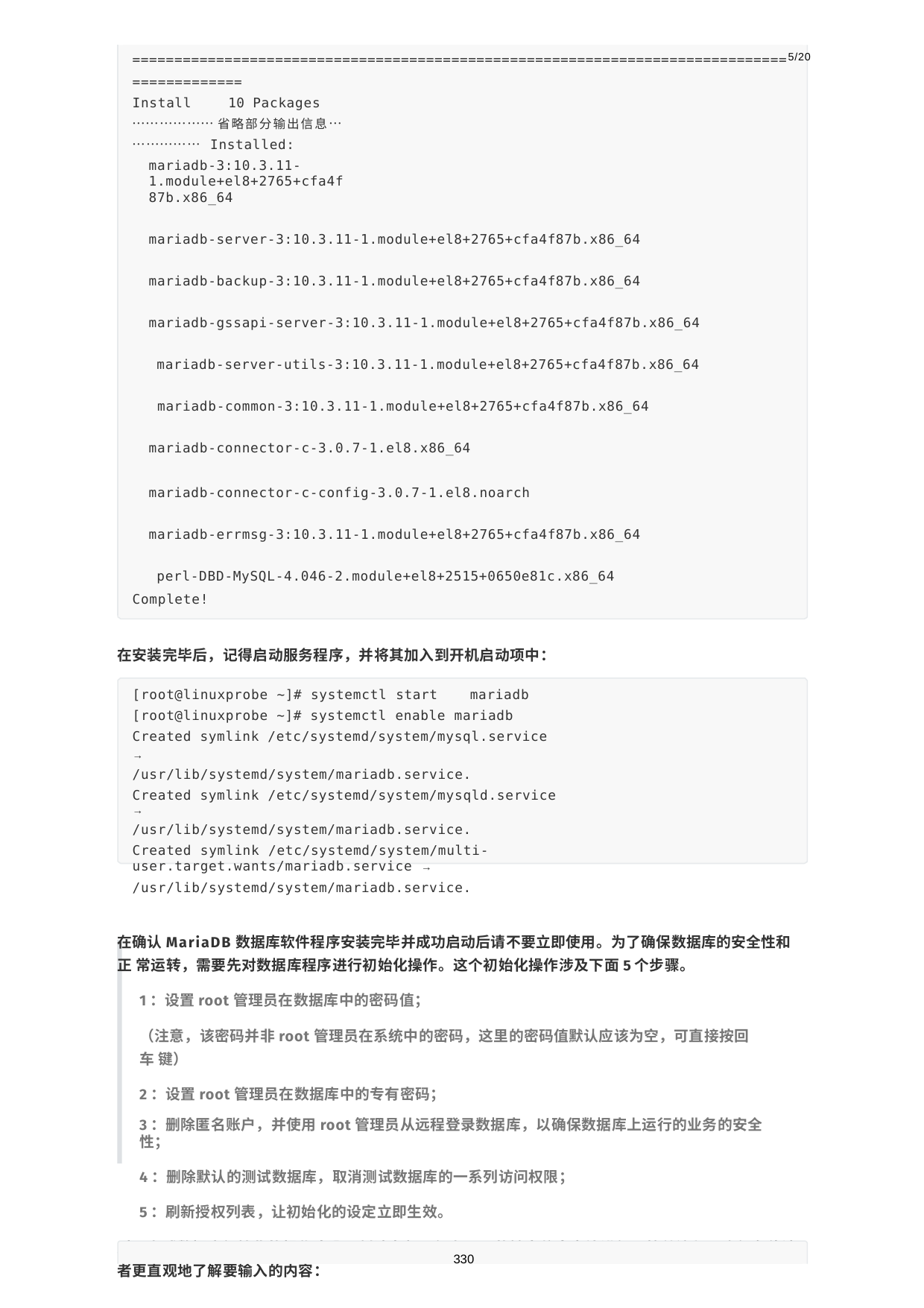

==============================================================================5/20
=============
Install	10 Packages
………………省略部分输出信息………………  Installed:
mariadb-3:10.3.11-1.module+el8+2765+cfa4f87b.x86_64
mariadb-server-3:10.3.11-1.module+el8+2765+cfa4f87b.x86_64  mariadb-backup-3:10.3.11-1.module+el8+2765+cfa4f87b.x86_64  mariadb-gssapi-server-3:10.3.11-1.module+el8+2765+cfa4f87b.x86_64  mariadb-server-utils-3:10.3.11-1.module+el8+2765+cfa4f87b.x86_64  mariadb-common-3:10.3.11-1.module+el8+2765+cfa4f87b.x86_64  mariadb-connector-c-3.0.7-1.el8.x86_64

mariadb-connector-c-config-3.0.7-1.el8.noarch
mariadb-errmsg-3:10.3.11-1.module+el8+2765+cfa4f87b.x86_64  perl-DBD-MySQL-4.046-2.module+el8+2515+0650e81c.x86_64

Complete!

在安装完毕后，记得启动服务程序，并将其加入到开机启动项中：

[root@linuxprobe ~]# systemctl start	mariadb  [root@linuxprobe ~]# systemctl enable mariadb  Created symlink /etc/systemd/system/mysql.service →
/usr/lib/systemd/system/mariadb.service.
Created symlink /etc/systemd/system/mysqld.service →
/usr/lib/systemd/system/mariadb.service.
Created symlink /etc/systemd/system/multi-user.target.wants/mariadb.service →
/usr/lib/systemd/system/mariadb.service.

在确认MariaDB数据库软件程序安装完毕并成功启动后请不要立即使用。为了确保数据库的安全性和正 常运转，需要先对数据库程序进行初始化操作。这个初始化操作涉及下面5个步骤。
1：设置root管理员在数据库中的密码值；
（注意，该密码并非root管理员在系统中的密码，这里的密码值默认应该为空，可直接按回车 键）
2：设置root管理员在数据库中的专有密码；

3：删除匿名账户，并使用root管理员从远程登录数据库，以确保数据库上运行的业务的安全性；
4：删除默认的测试数据库，取消测试数据库的一系列访问权限；
5：刷新授权列表，让初始化的设定立即生效。
对于上述数据库初始化的操作步骤，刘遄老师已经在下面的输出信息旁边进行了简单注释，确保各位读 者更直观地了解要输入的内容：

330